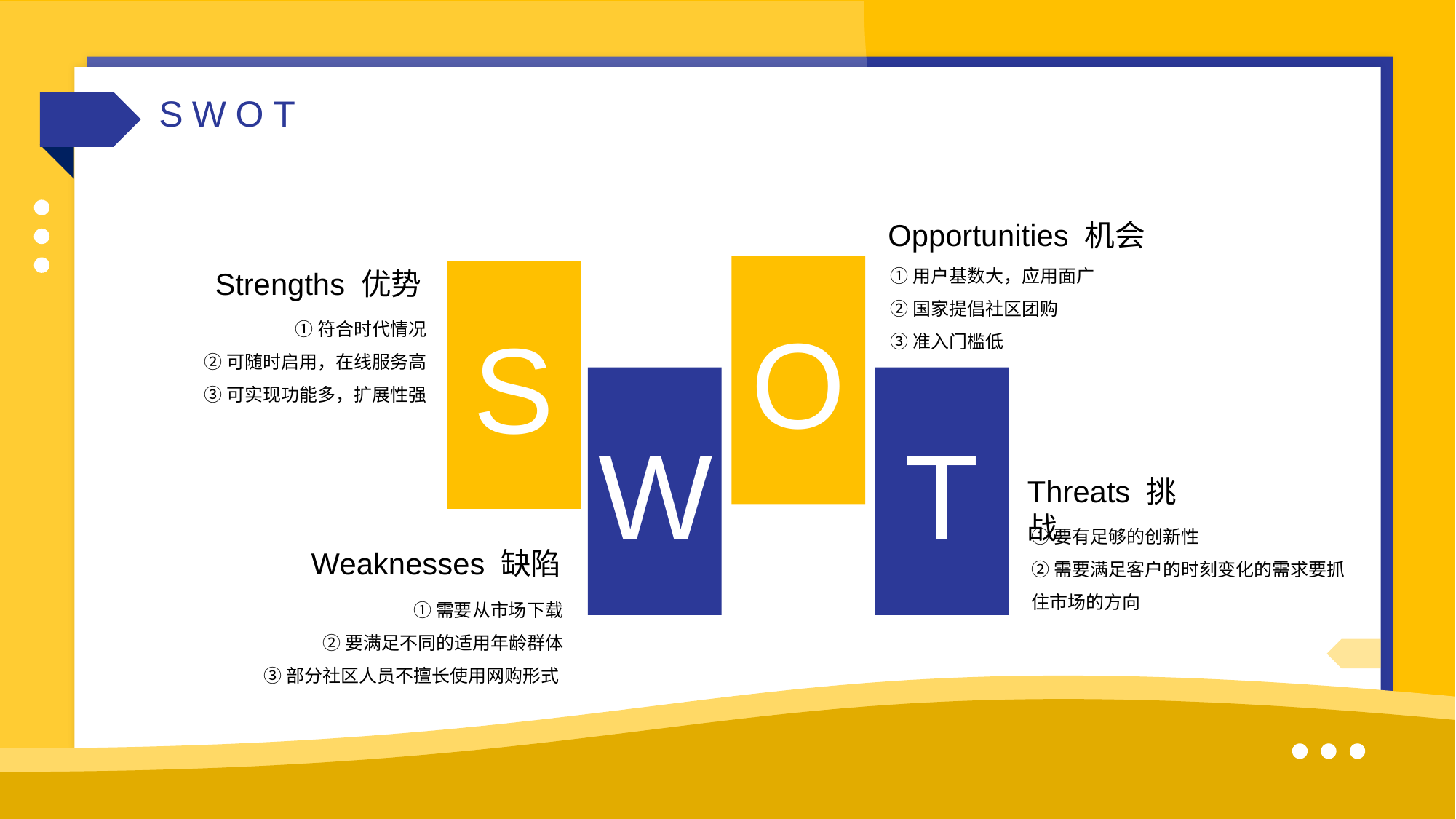

SWOT
Opportunities 机会
①用户基数大，应用面广
②国家提倡社区团购
③准入门槛低
O
Strengths 优势
S
①符合时代情况
②可随时启用，在线服务高
③可实现功能多，扩展性强
W
T
Threats 挑战
①要有足够的创新性
②需要满足客户的时刻变化的需求要抓住市场的方向
Weaknesses 缺陷
①需要从市场下载
②要满足不同的适用年龄群体
③部分社区人员不擅长使用网购形式